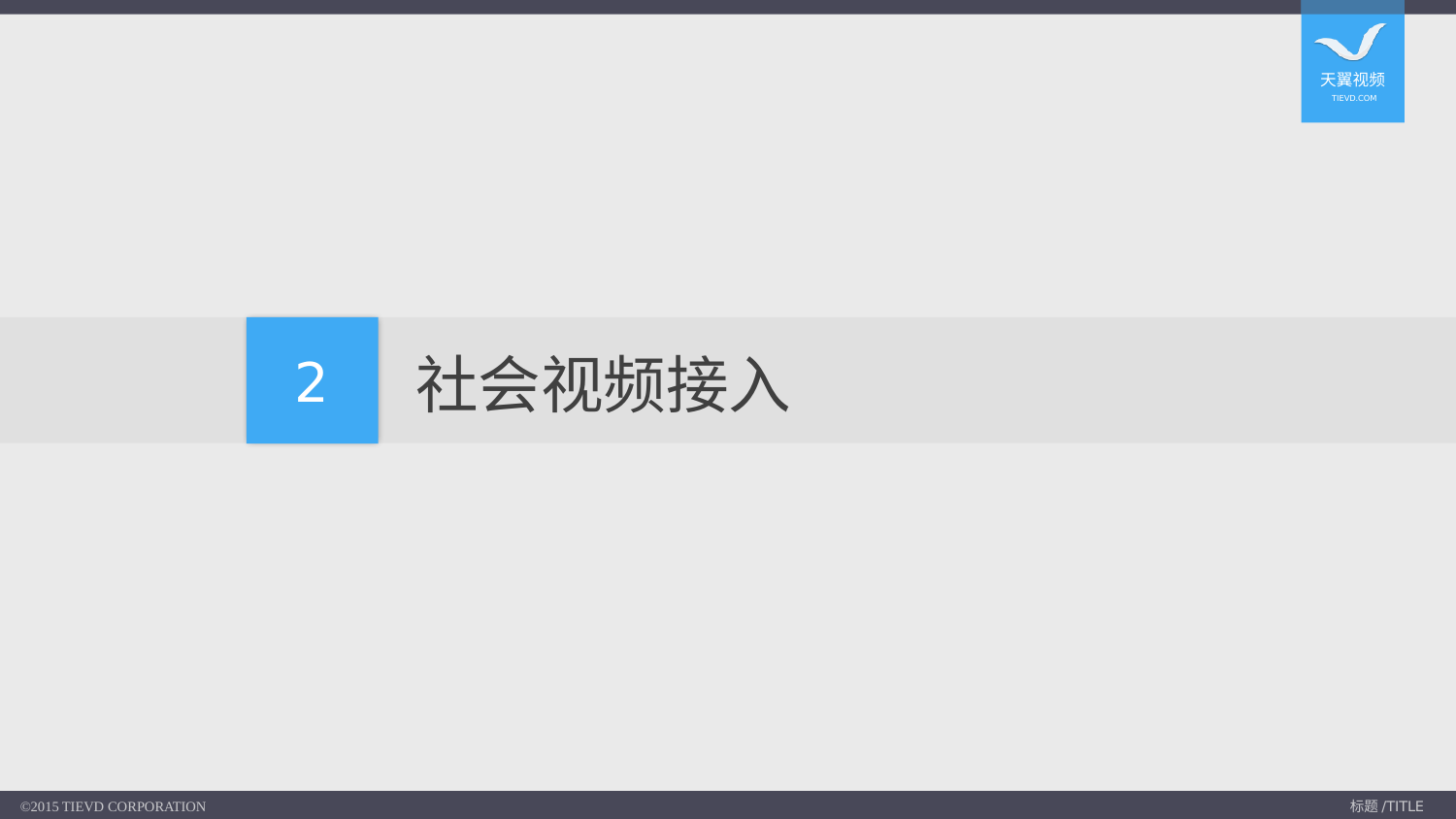

# 社会视频接入
2
©2015 TIEVD CORPORATION
标题/TITLE